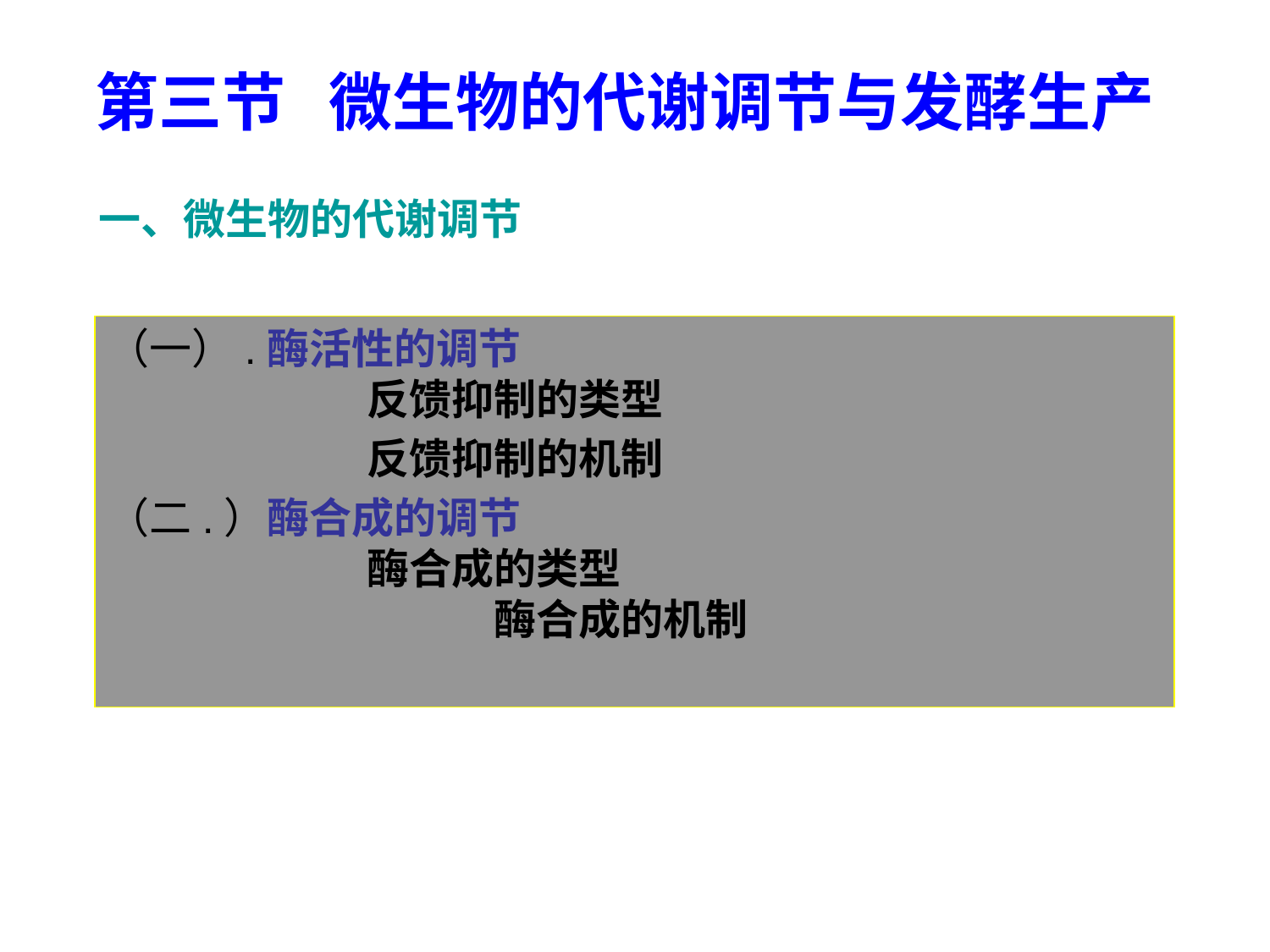

第三节   微生物的代谢调节与发酵生产
一、微生物的代谢调节
（一）.酶活性的调节						　　反馈抑制的类型
		　　反馈抑制的机制
（二.）酶合成的调节						　　酶合成的类型						　　酶合成的机制